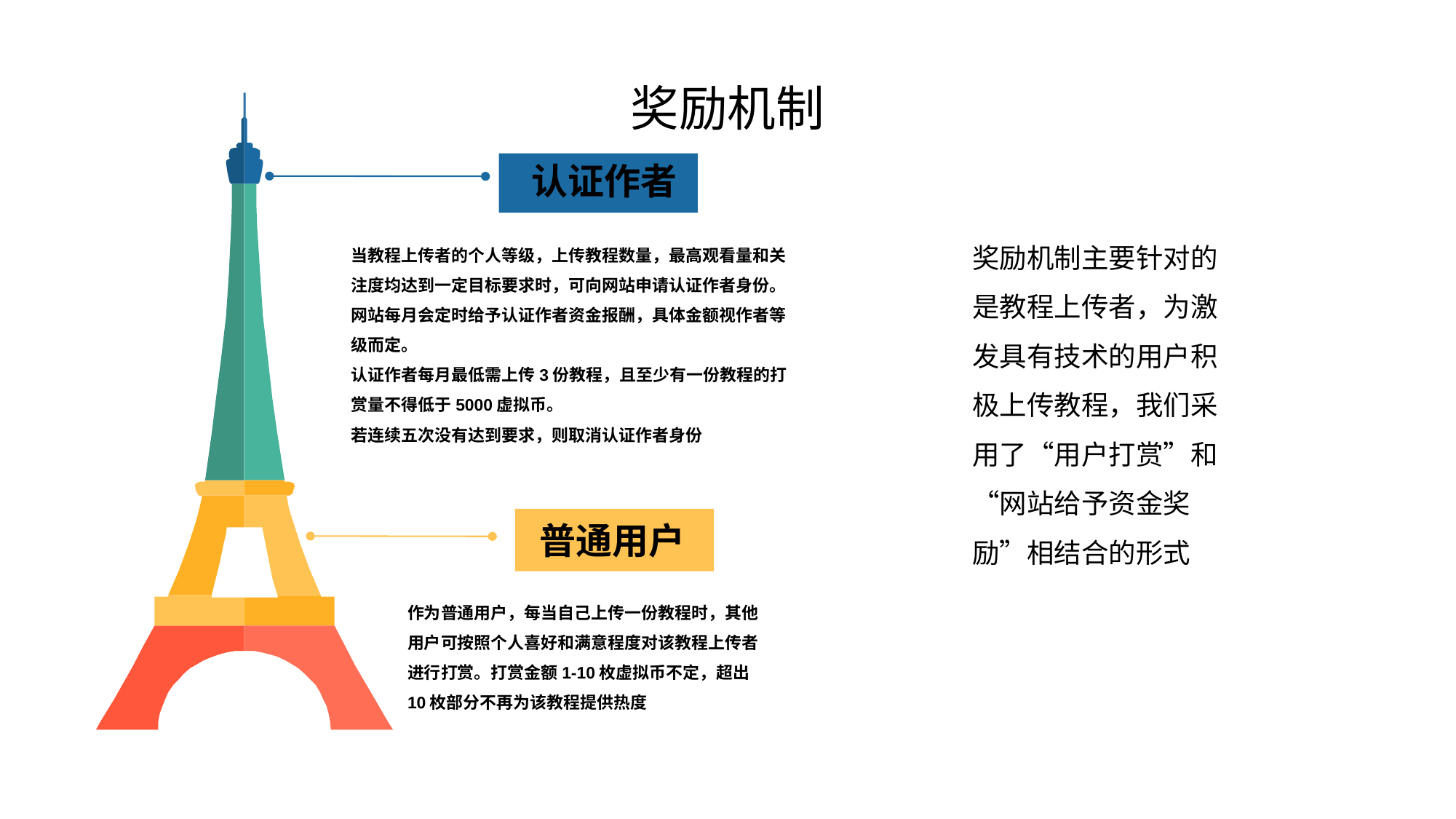

奖励机制

认证作者
奖励机制主要针对的是教程上传者，为激发具有技术的用户积极上传教程，我们采用了“用户打赏”和“网站给予资金奖励”相结合的形式

当教程上传者的个人等级，上传教程数量，最高观看量和关注度均达到一定目标要求时，可向网站申请认证作者身份。
网站每月会定时给予认证作者资金报酬，具体金额视作者等级而定。
认证作者每月最低需上传3份教程，且至少有一份教程的打赏量不得低于5000虚拟币。
若连续五次没有达到要求，则取消认证作者身份

普通用户
作为普通用户，每当自己上传一份教程时，其他用户可按照个人喜好和满意程度对该教程上传者进行打赏。打赏金额1-10枚虚拟币不定，超出10枚部分不再为该教程提供热度